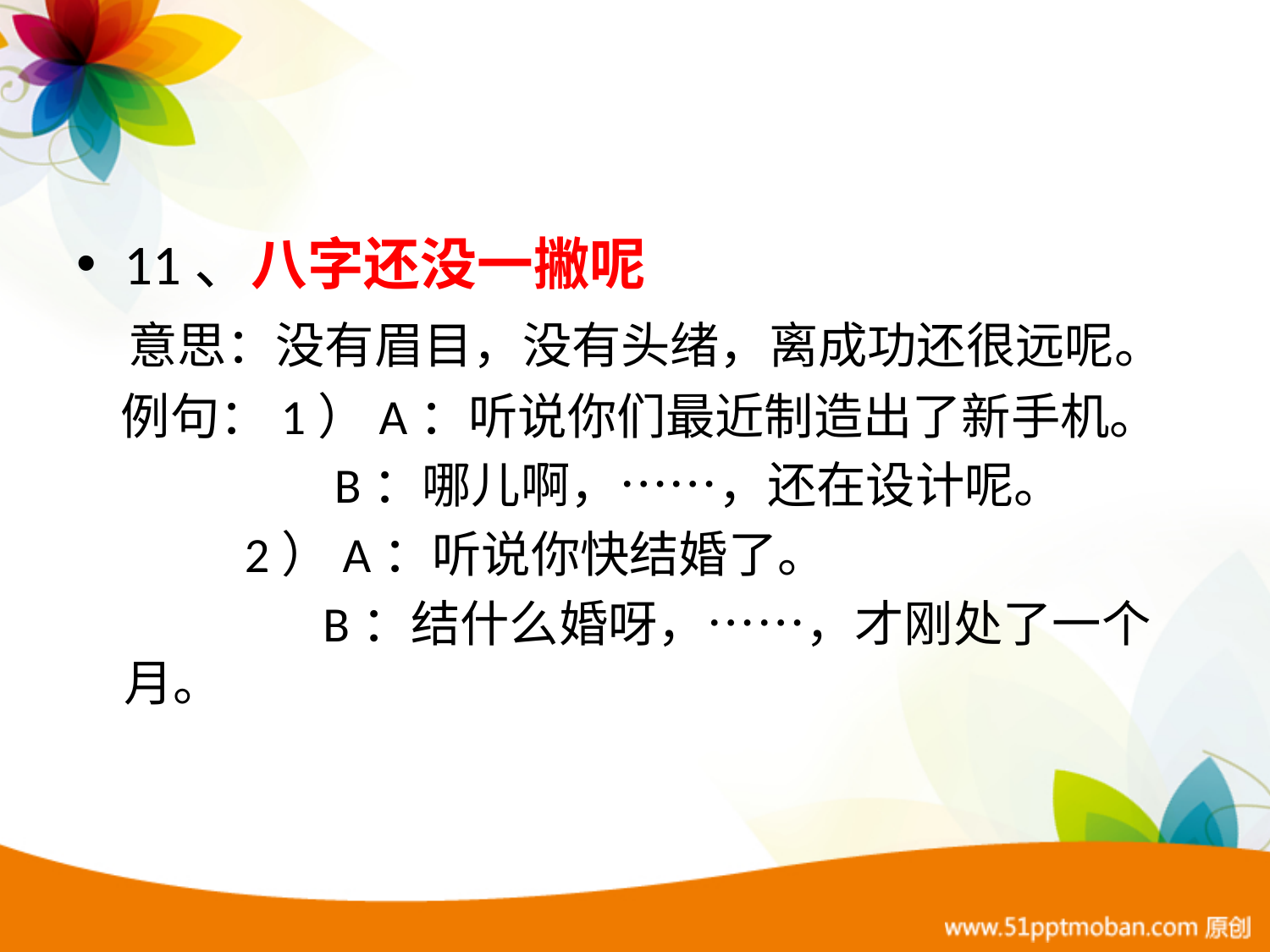

11、八字还没一撇呢
   意思：没有眉目，没有头绪，离成功还很远呢。
   例句：1）A：听说你们最近制造出了新手机。
                       B：哪儿啊，……，还在设计呢。
               2）A：听说你快结婚了。
                      B：结什么婚呀，……，才刚处了一个月。